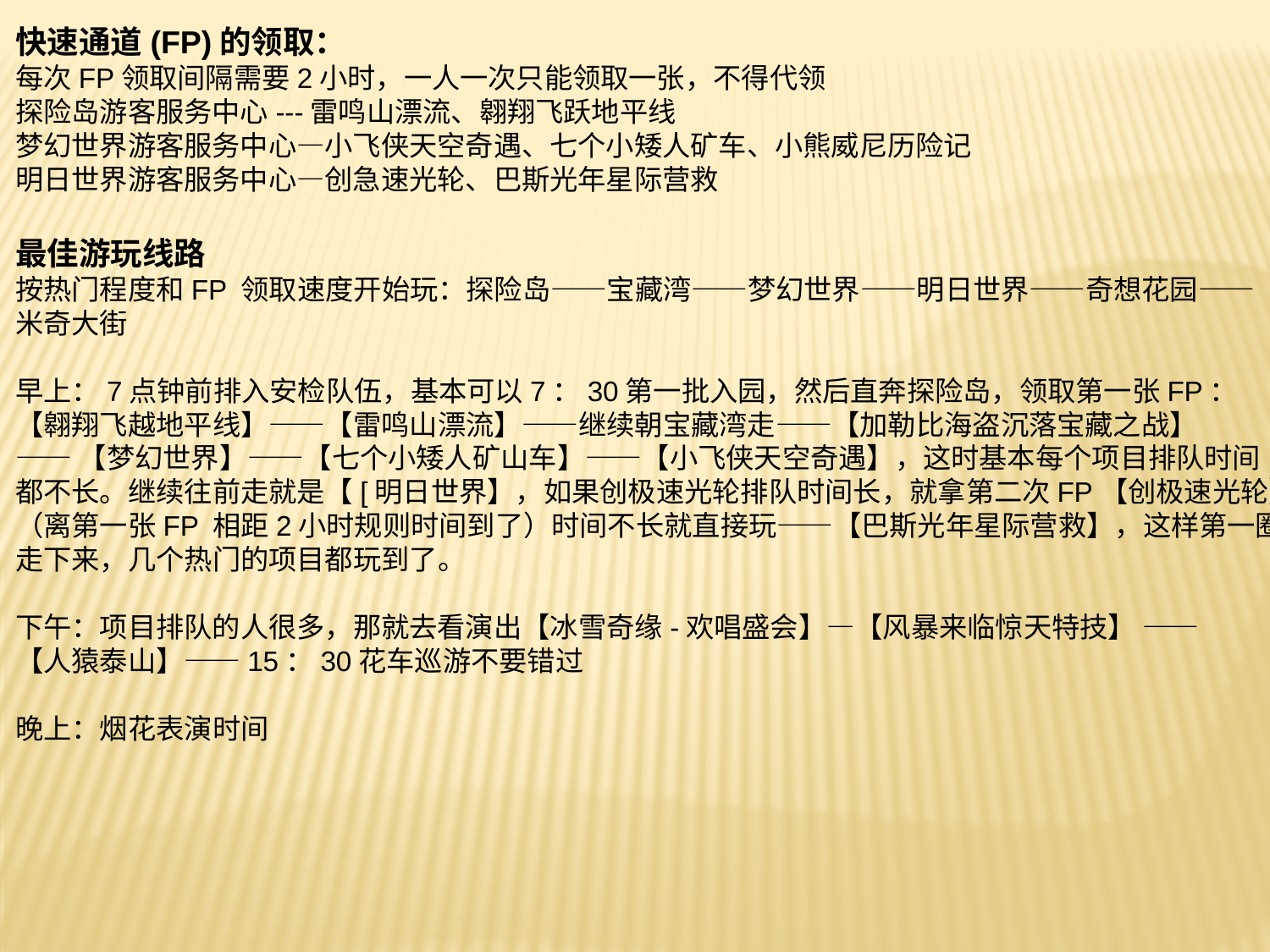

快速通道(FP)的领取：
每次FP领取间隔需要2小时，一人一次只能领取一张，不得代领
探险岛游客服务中心---雷鸣山漂流、翱翔飞跃地平线
梦幻世界游客服务中心—小飞侠天空奇遇、七个小矮人矿车、小熊威尼历险记
明日世界游客服务中心—创急速光轮、巴斯光年星际营救

最佳游玩线路
按热门程度和FP 领取速度开始玩：探险岛——宝藏湾——梦幻世界——明日世界——奇想花园——
米奇大街
早上：7点钟前排入安检队伍，基本可以7：30第一批入园，然后直奔探险岛，领取第一张FP：
【翱翔飞越地平线】——【雷鸣山漂流】——继续朝宝藏湾走——【加勒比海盗沉落宝藏之战】
——【梦幻世界】——【七个小矮人矿山车】——【小飞侠天空奇遇】，这时基本每个项目排队时间
都不长。继续往前走就是【[明日世界】，如果创极速光轮排队时间长，就拿第二次FP【创极速光轮】
（离第一张FP 相距2小时规则时间到了）时间不长就直接玩——【巴斯光年星际营救】，这样第一圈
走下来，几个热门的项目都玩到了。

下午：项目排队的人很多，那就去看演出【冰雪奇缘-欢唱盛会】—【风暴来临惊天特技】 ——
【人猿泰山】——15：30花车巡游不要错过

晚上：烟花表演时间